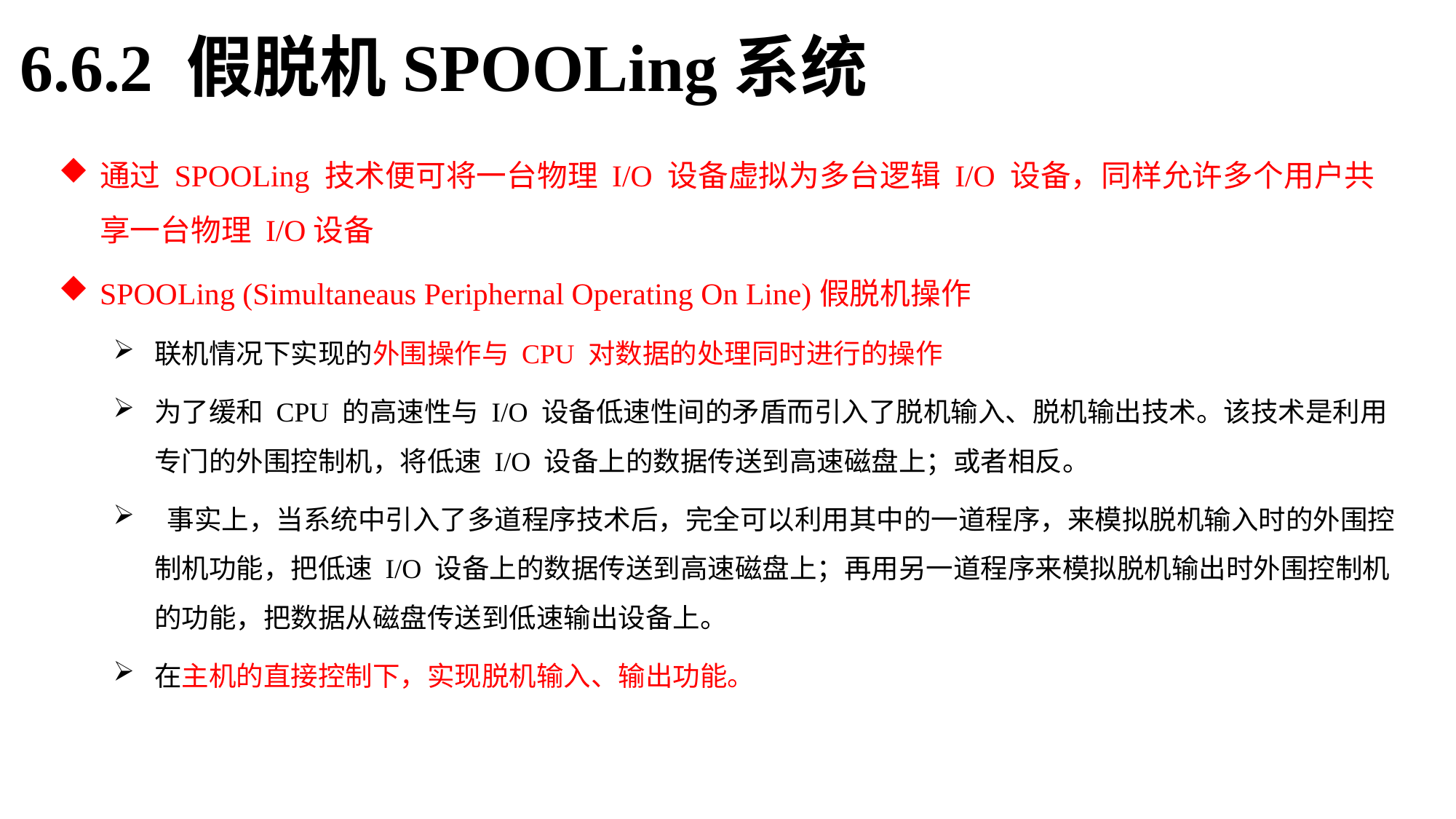

6.6.2 假脱机SPOOLing系统
通过 SPOOLing 技术便可将一台物理 I/O 设备虚拟为多台逻辑 I/O 设备，同样允许多个用户共享一台物理 I/O设备
SPOOLing (Simultaneaus Periphernal Operating On Line)假脱机操作
联机情况下实现的外围操作与 CPU 对数据的处理同时进行的操作
为了缓和 CPU 的高速性与 I/O 设备低速性间的矛盾而引入了脱机输入、脱机输出技术。该技术是利用专门的外围控制机，将低速 I/O 设备上的数据传送到高速磁盘上；或者相反。
 事实上，当系统中引入了多道程序技术后，完全可以利用其中的一道程序，来模拟脱机输入时的外围控制机功能，把低速 I/O 设备上的数据传送到高速磁盘上；再用另一道程序来模拟脱机输出时外围控制机的功能，把数据从磁盘传送到低速输出设备上。
在主机的直接控制下，实现脱机输入、输出功能。